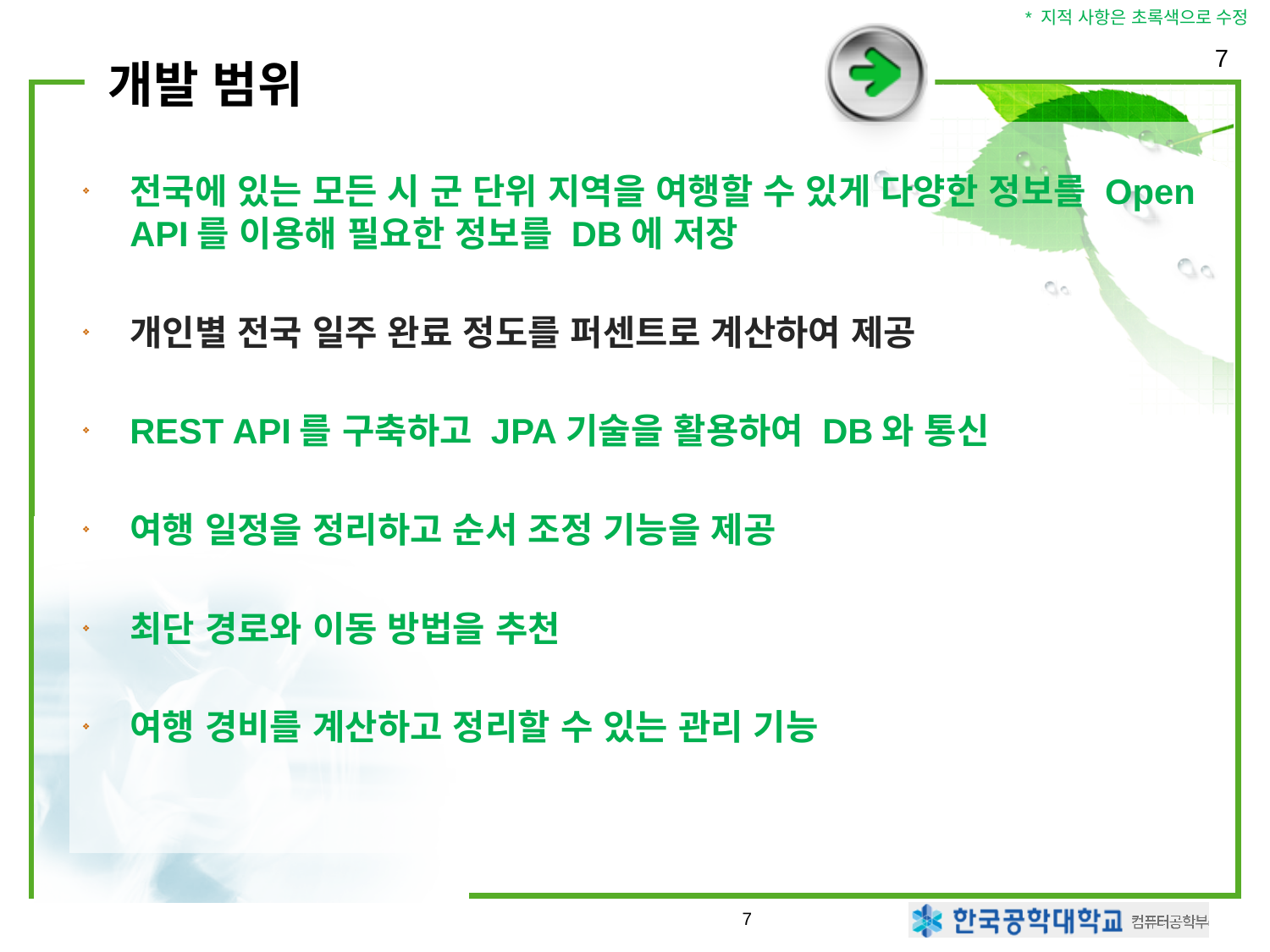

* 지적 사항은 초록색으로 수정
7
# 개발 범위

전국에 있는 모든 시 군 단위 지역을 여행할 수 있게 다양한 정보를 Open API를 이용해 필요한 정보를 DB에 저장

개인별 전국 일주 완료 정도를 퍼센트로 계산하여 제공

REST API를 구축하고 JPA기술을 활용하여 DB와 통신

여행 일정을 정리하고 순서 조정 기능을 제공

최단 경로와 이동 방법을 추천

여행 경비를 계산하고 정리할 수 있는 관리 기능